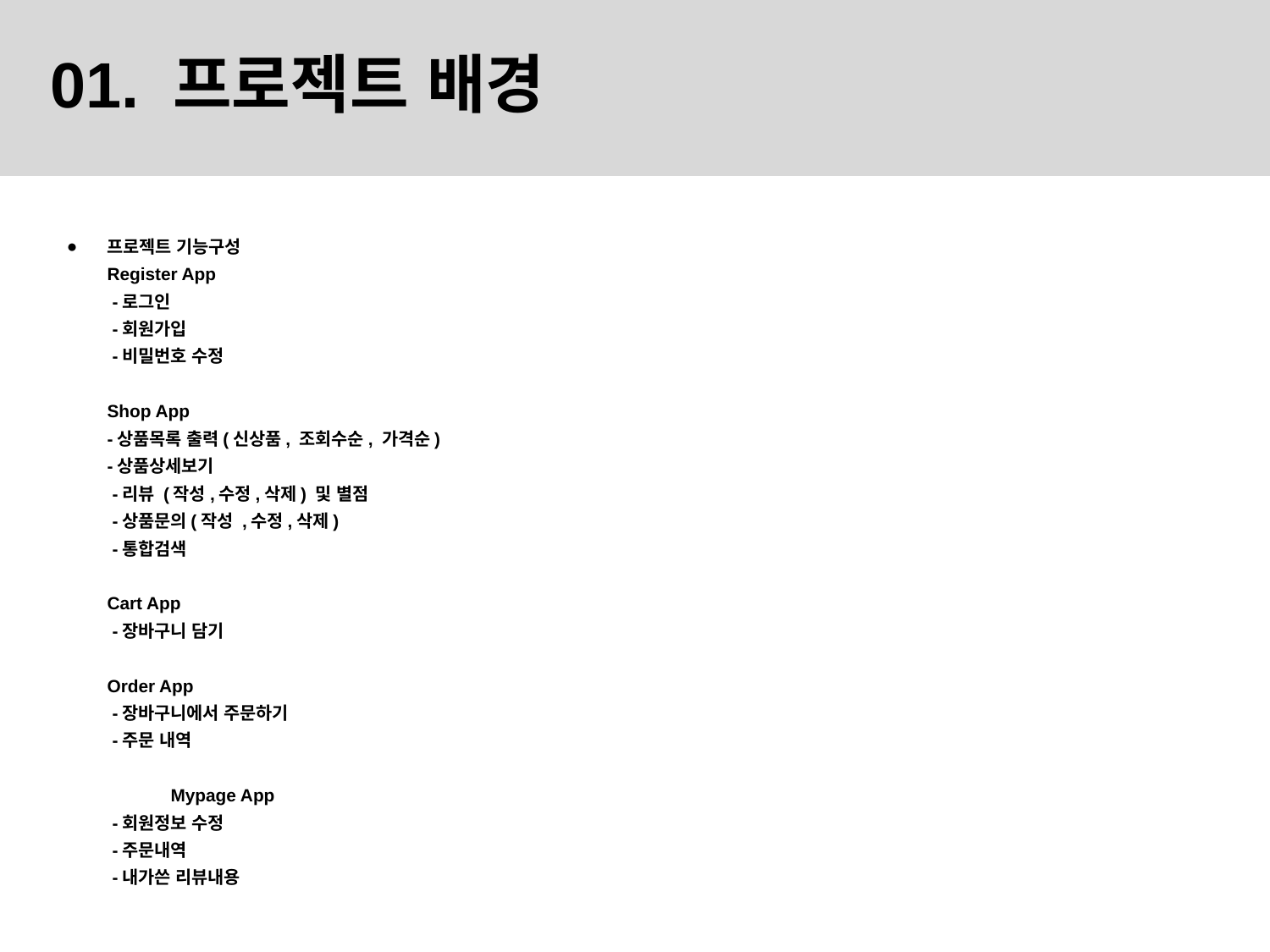

01. 프로젝트 배경

프로젝트 기능구성
Register App
 -로그인
 -회원가입
 -비밀번호 수정

Shop App
-상품목록 출력(신상품, 조회수순, 가격순)
-상품상세보기
 -리뷰 (작성,수정,삭제) 및 별점
 -상품문의(작성 ,수정,삭제)
 -통합검색

Cart App
 -장바구니 담기

Order App
 -장바구니에서 주문하기
 -주문 내역

	Mypage App
 -회원정보 수정
 -주문내역
 -내가쓴 리뷰내용